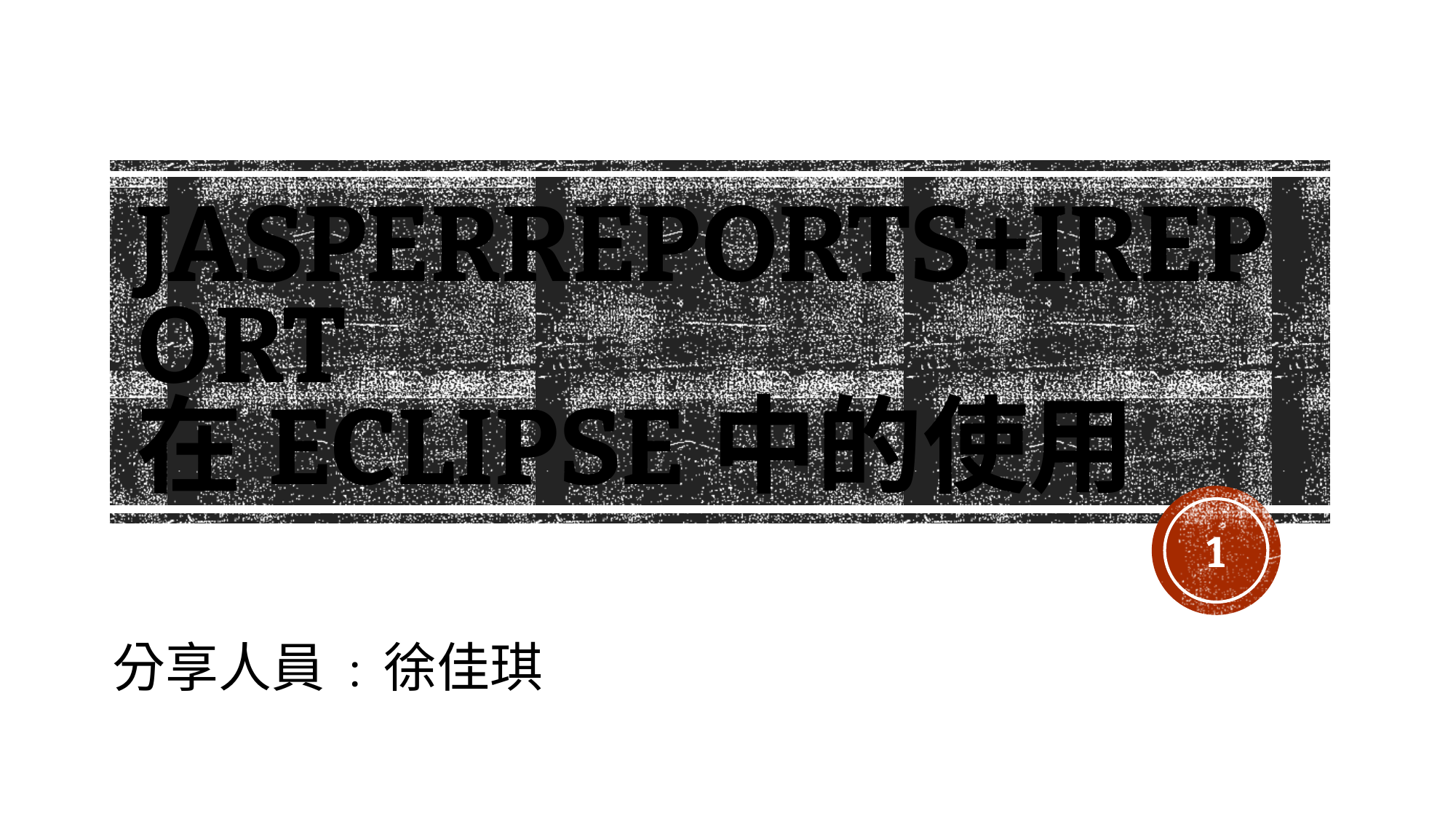

# JasperReports+iReport 在eclipse中的使用
1
分享人員 : 徐佳琪